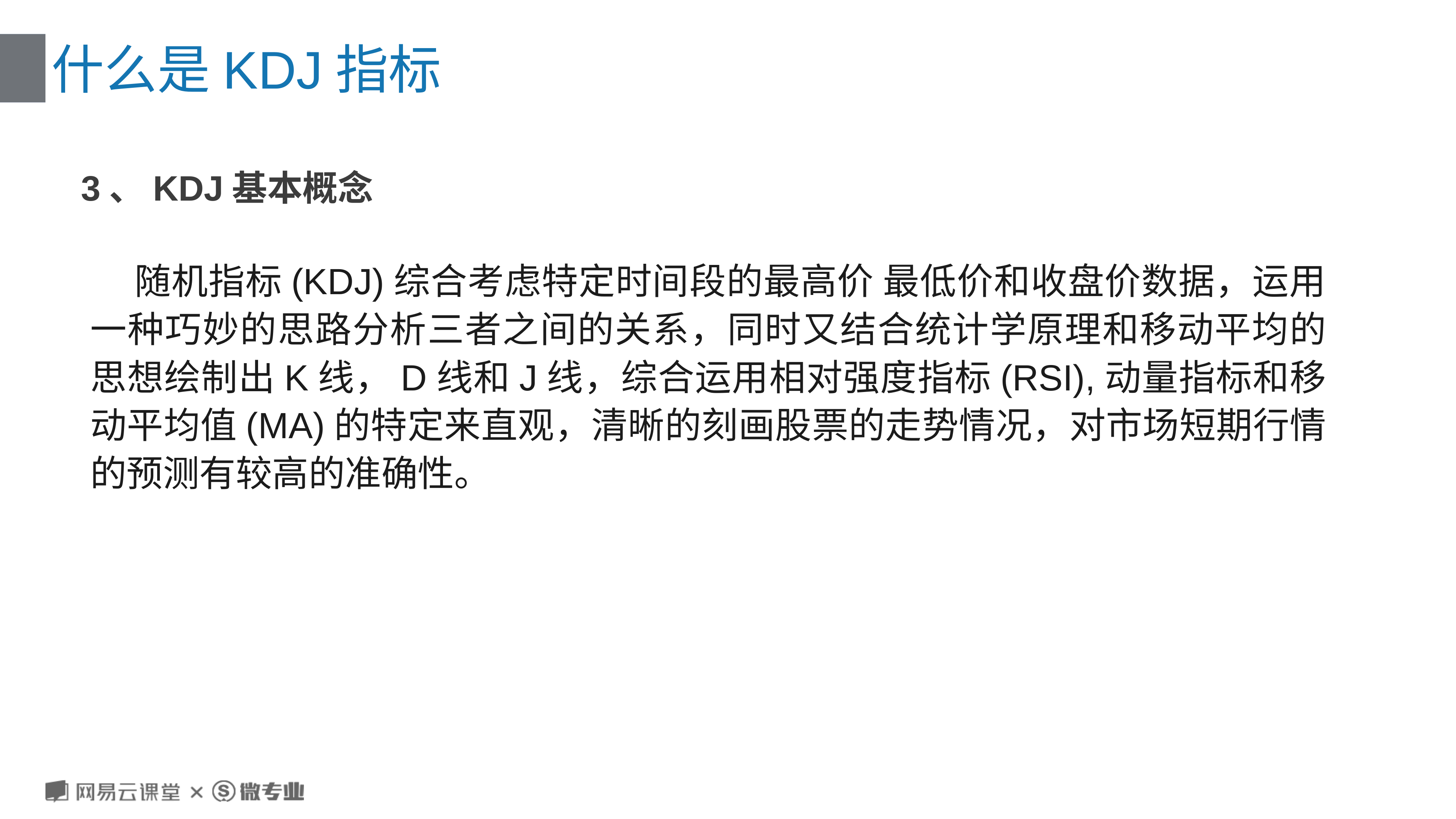

# 什么是KDJ指标
3、KDJ基本概念
    随机指标(KDJ)综合考虑特定时间段的最高价 最低价和收盘价数据，运用一种巧妙的思路分析三者之间的关系，同时又结合统计学原理和移动平均的思想绘制出K线，D线和J线，综合运用相对强度指标(RSI),动量指标和移动平均值(MA)的特定来直观，清晰的刻画股票的走势情况，对市场短期行情的预测有较高的准确性。